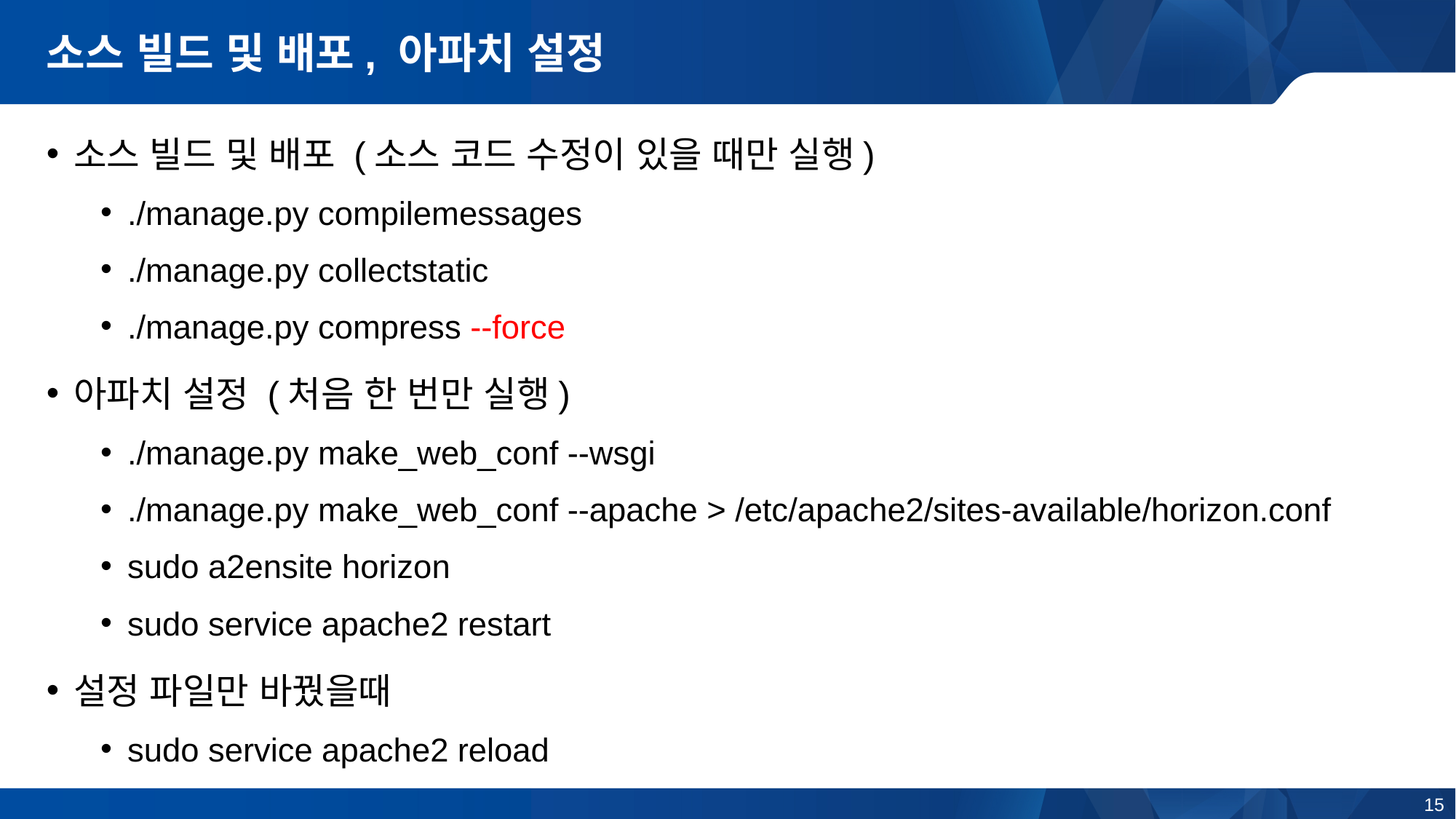

# 소스 빌드 및 배포, 아파치 설정
소스 빌드 및 배포 (소스 코드 수정이 있을 때만 실행)
./manage.py compilemessages
./manage.py collectstatic
./manage.py compress --force
아파치 설정 (처음 한 번만 실행)
./manage.py make_web_conf --wsgi
./manage.py make_web_conf --apache > /etc/apache2/sites-available/horizon.conf
sudo a2ensite horizon
sudo service apache2 restart
설정 파일만 바꿨을때
sudo service apache2 reload

15